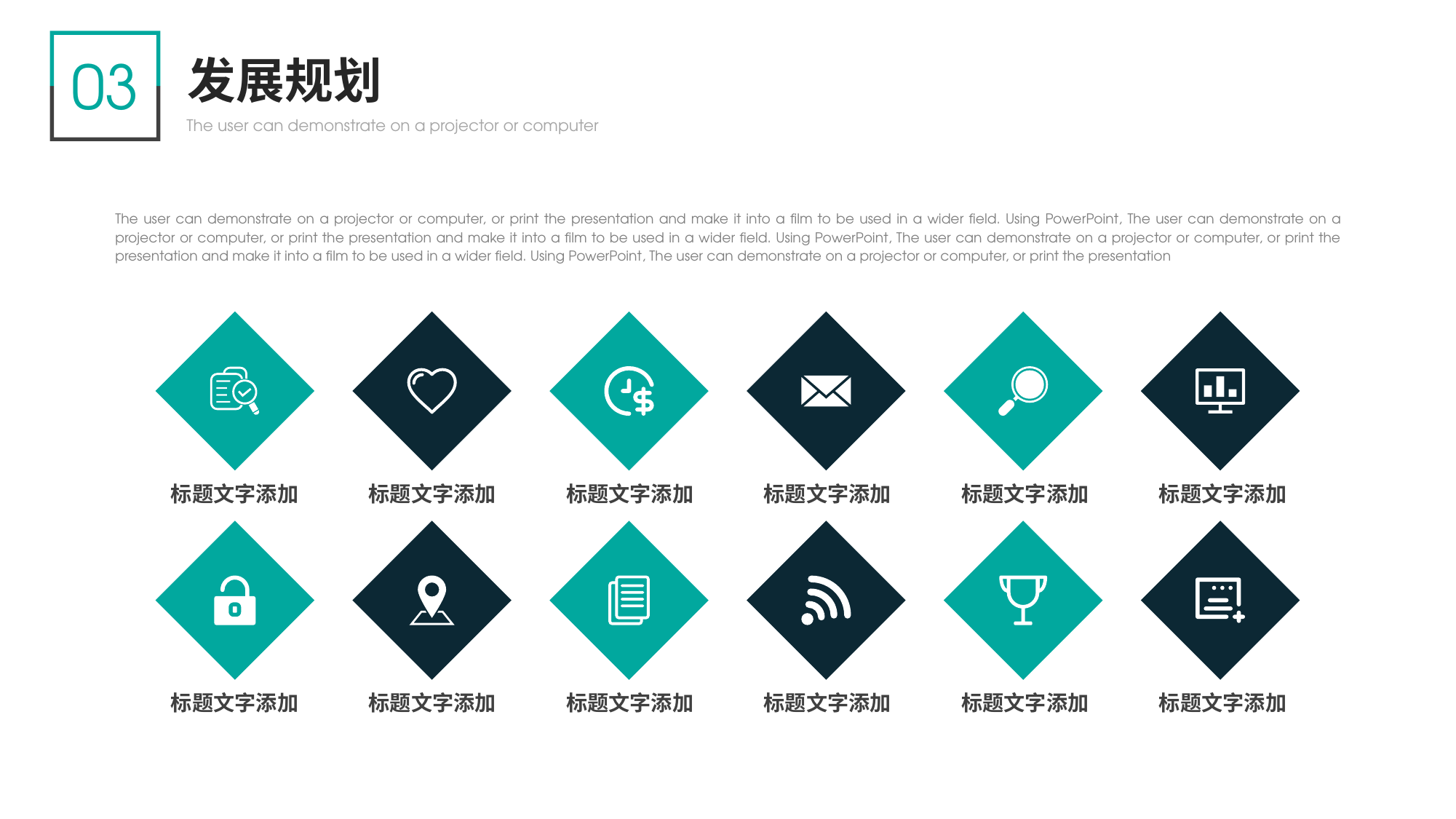

03
发展规划
The user can demonstrate on a projector or computer

The user can demonstrate on a projector or computer, or print the presentation and make it into a film to be used in a wider field. Using PowerPoint, The user can demonstrate on a projector or computer, or print the presentation and make it into a film to be used in a wider field. Using PowerPoint, The user can demonstrate on a projector or computer, or print the presentation and make it into a film to be used in a wider field. Using PowerPoint, The user can demonstrate on a projector or computer, or print the presentation

标题文字添加
标题文字添加
标题文字添加
标题文字添加
标题文字添加
标题文字添加

标题文字添加
标题文字添加
标题文字添加
标题文字添加
标题文字添加
标题文字添加